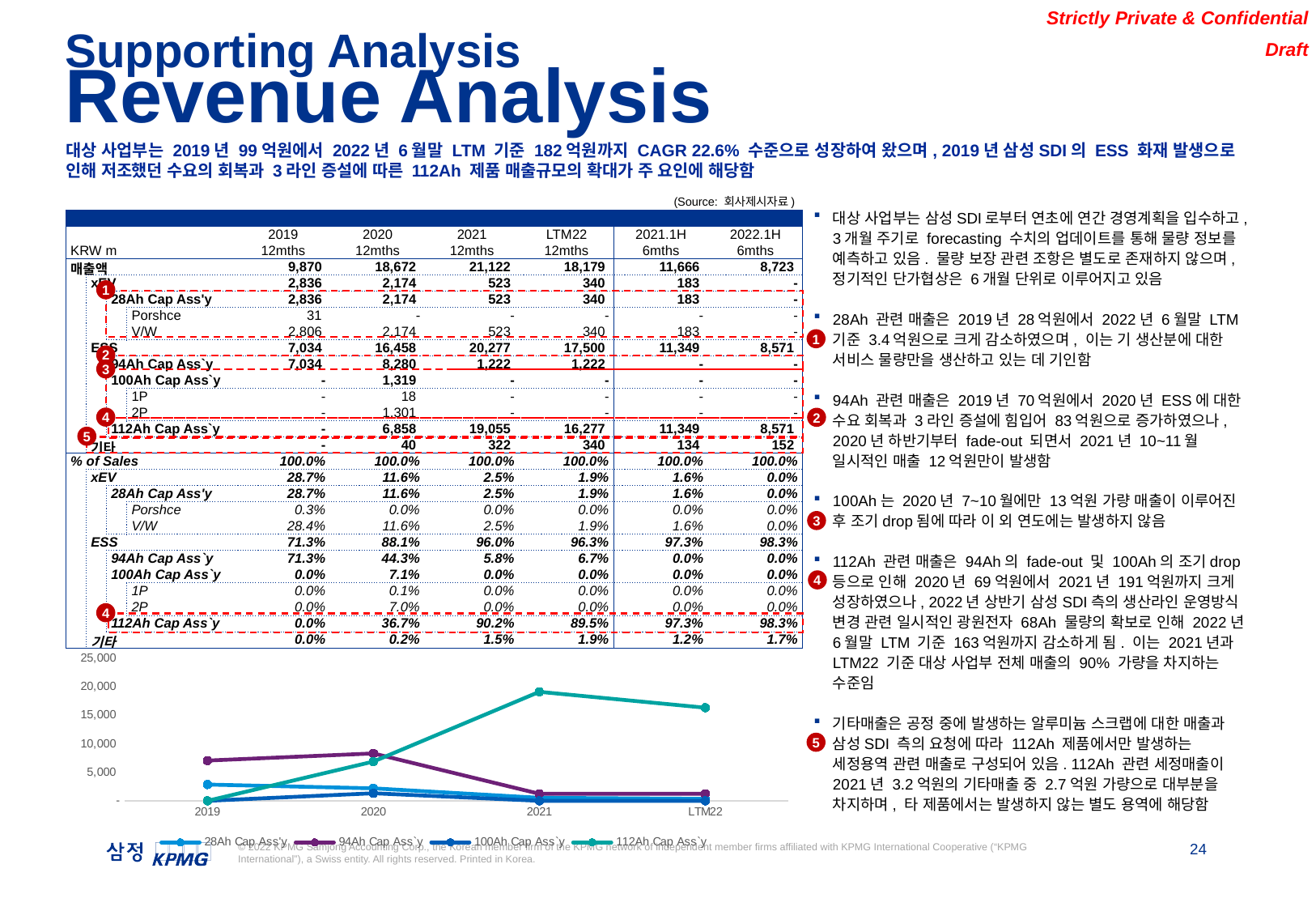

Supporting Analysis
Revenue Analysis
대상 사업부는 2019년 99억원에서 2022년 6월말 LTM 기준 182억원까지 CAGR 22.6% 수준으로 성장하여 왔으며, 2019년 삼성SDI의 ESS 화재 발생으로 인해 저조했던 수요의 회복과 3라인 증설에 따른 112Ah 제품 매출규모의 확대가 주 요인에 해당함

대상 사업부는 삼성SDI로부터 연초에 연간 경영계획을 입수하고, 3개월 주기로 forecasting 수치의 업데이트를 통해 물량 정보를 예측하고 있음. 물량 보장 관련 조항은 별도로 존재하지 않으며, 정기적인 단가협상은 6개월 단위로 이루어지고 있음

28Ah 관련 매출은 2019년 28억원에서 2022년 6월말 LTM 기준 3.4억원으로 크게 감소하였으며, 이는 기 생산분에 대한 서비스 물량만을 생산하고 있는 데 기인함

94Ah 관련 매출은 2019년 70억원에서 2020년 ESS에 대한 수요 회복과 3라인 증설에 힘입어 83억원으로 증가하였으나, 2020년 하반기부터 fade-out 되면서 2021년 10~11월 일시적인 매출 12억원만이 발생함

100Ah는 2020년 7~10월에만 13억원 가량 매출이 이루어진 후 조기drop됨에 따라 이 외 연도에는 발생하지 않음

112Ah 관련 매출은 94Ah의 fade-out 및 100Ah의 조기drop 등으로 인해 2020년 69억원에서 2021년 191억원까지 크게 성장하였으나, 2022년 상반기 삼성SDI측의 생산라인 운영방식 변경 관련 일시적인 광원전자 68Ah 물량의 확보로 인해 2022년 6월말 LTM 기준 163억원까지 감소하게 됨. 이는 2021년과 LTM22 기준 대상 사업부 전체 매출의 90% 가량을 차지하는 수준임

기타매출은 공정 중에 발생하는 알루미늄 스크랩에 대한 매출과 삼성SDI 측의 요청에 따라 112Ah 제품에서만 발생하는 세정용역 관련 매출로 구성되어 있음. 112Ah 관련 세정매출이 2021년 3.2억원의 기타매출 중 2.7억원 가량으로 대부분을 차지하며, 타 제품에서는 발생하지 않는 별도 용역에 해당함
(Source: 회사제시자료)
|  |  |  |  |  |  |  |  |  |  |
| --- | --- | --- | --- | --- | --- | --- | --- | --- | --- |
|  |  |  |  | 2019 | 2020 | 2021 | LTM22 | 2021.1H | 2022.1H |
| KRW m |  |  |  | 12mths | 12mths | 12mths | 12mths | 6mths | 6mths |
| 매출액 |  |  |  | 9,870 | 18,672 | 21,122 | 18,179 | 11,666 | 8,723 |
|  | xEV |  |  | 2,836 | 2,174 | 523 | 340 | 183 | - |
|  |  | 28Ah Cap Ass'y |  | 2,836 | 2,174 | 523 | 340 | 183 | - |
|  |  |  | Porshce | 31 | - | - | - | - | - |
|  |  |  | V/W | 2,806 | 2,174 | 523 | 340 | 183 | - |
|  | ESS |  |  | 7,034 | 16,458 | 20,277 | 17,500 | 11,349 | 8,571 |
|  |  | 94Ah Cap Ass`y |  | 7,034 | 8,280 | 1,222 | 1,222 | - | - |
|  |  | 100Ah Cap Ass`y |  | - | 1,319 | - | - | - | - |
|  |  |  | 1P | - | 18 | - | - | - | - |
|  |  |  | 2P | - | 1,301 | - | - | - | - |
|  |  | 112Ah Cap Ass`y |  | - | 6,858 | 19,055 | 16,277 | 11,349 | 8,571 |
|  | 기타 |  |  | - | 40 | 322 | 340 | 134 | 152 |
| % of Sales |  |  |  | 100.0% | 100.0% | 100.0% | 100.0% | 100.0% | 100.0% |
|  | xEV |  |  | 28.7% | 11.6% | 2.5% | 1.9% | 1.6% | 0.0% |
|  |  | 28Ah Cap Ass'y |  | 28.7% | 11.6% | 2.5% | 1.9% | 1.6% | 0.0% |
|  |  |  | Porshce | 0.3% | 0.0% | 0.0% | 0.0% | 0.0% | 0.0% |
|  |  |  | V/W | 28.4% | 11.6% | 2.5% | 1.9% | 1.6% | 0.0% |
|  | ESS |  |  | 71.3% | 88.1% | 96.0% | 96.3% | 97.3% | 98.3% |
|  |  | 94Ah Cap Ass`y |  | 71.3% | 44.3% | 5.8% | 6.7% | 0.0% | 0.0% |
|  |  | 100Ah Cap Ass`y |  | 0.0% | 7.1% | 0.0% | 0.0% | 0.0% | 0.0% |
|  |  |  | 1P | 0.0% | 0.1% | 0.0% | 0.0% | 0.0% | 0.0% |
|  |  |  | 2P | 0.0% | 7.0% | 0.0% | 0.0% | 0.0% | 0.0% |
|  |  | 112Ah Cap Ass`y |  | 0.0% | 36.7% | 90.2% | 89.5% | 97.3% | 98.3% |
|  | 기타 |  |  | 0.0% | 0.2% | 1.5% | 1.9% | 1.2% | 1.7% |
1

1
2

3

4
2

5

3
4
4

### Chart

| Category | 28Ah Cap Ass'y | 94Ah Cap Ass`y | 100Ah Cap Ass`y | 112Ah Cap Ass`y |
|---|---|---|---|---|
| 2019 | 2836.262062 | 7033.96528 | 0.0 | 0.0 |
| 2020 | 2174.181936 | 8280.2385 | 1319.174 | 6858.39215 |
| 2021 | 522.902028 | 1222.318188 | 0.0 | 19054.684125 |
| LTM22 | 339.876432 | 1222.318188 | 0.0 | 16277.454689 |
5